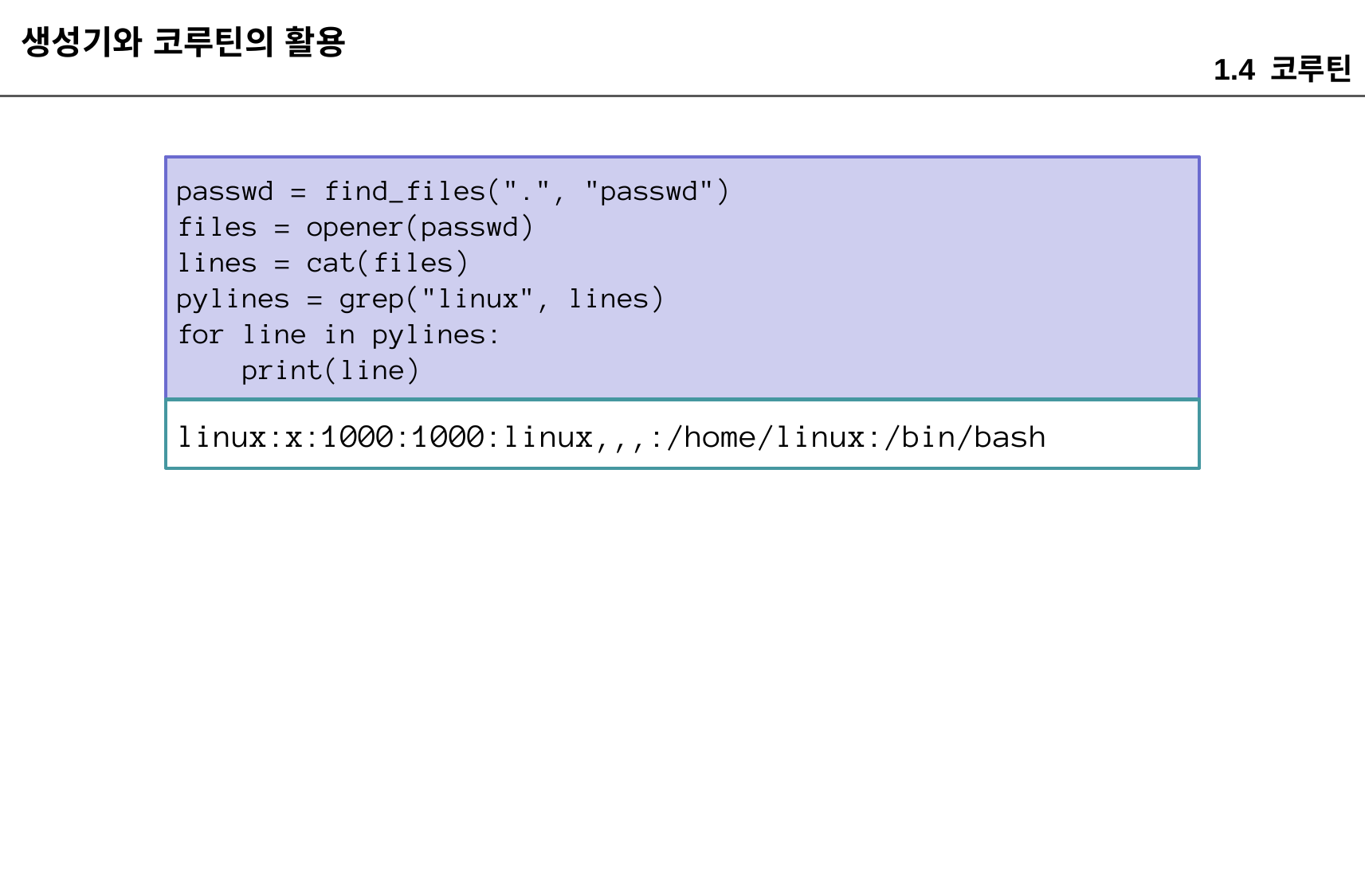

생성기와 코루틴의 활용
1.4 코루틴
passwd = find_files(".", "passwd")
files = opener(passwd)
lines = cat(files)
pylines = grep("linux", lines)
for line in pylines:
    print(line)
linux:x:1000:1000:linux,,,:/home/linux:/bin/bash